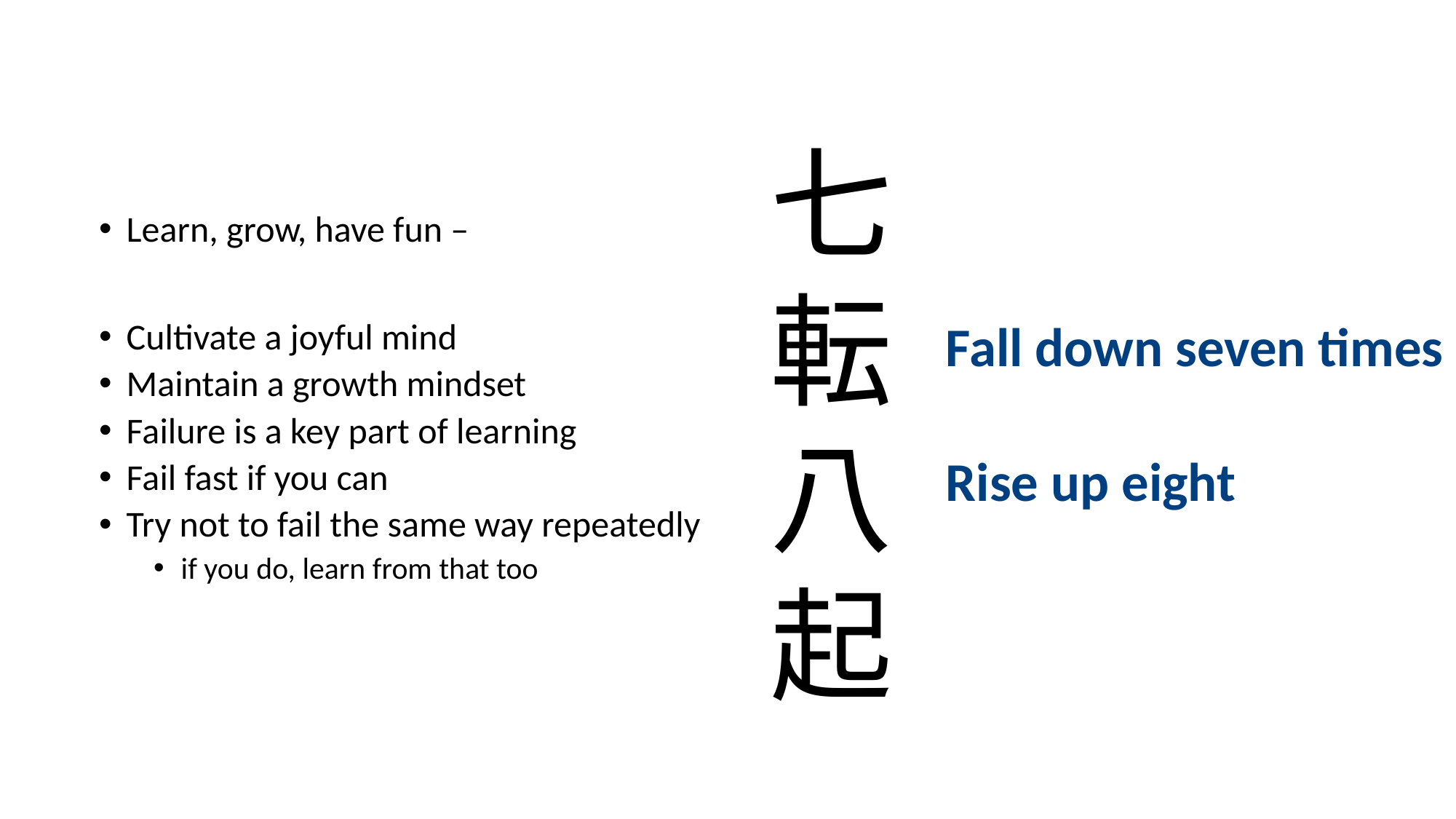

七転八起

Fall down seven times
Rise up eight
Learn, grow, have fun –

Cultivate a joyful mind
Maintain a growth mindset
Failure is a key part of learning
Fail fast if you can
Try not to fail the same way repeatedly
if you do, learn from that too